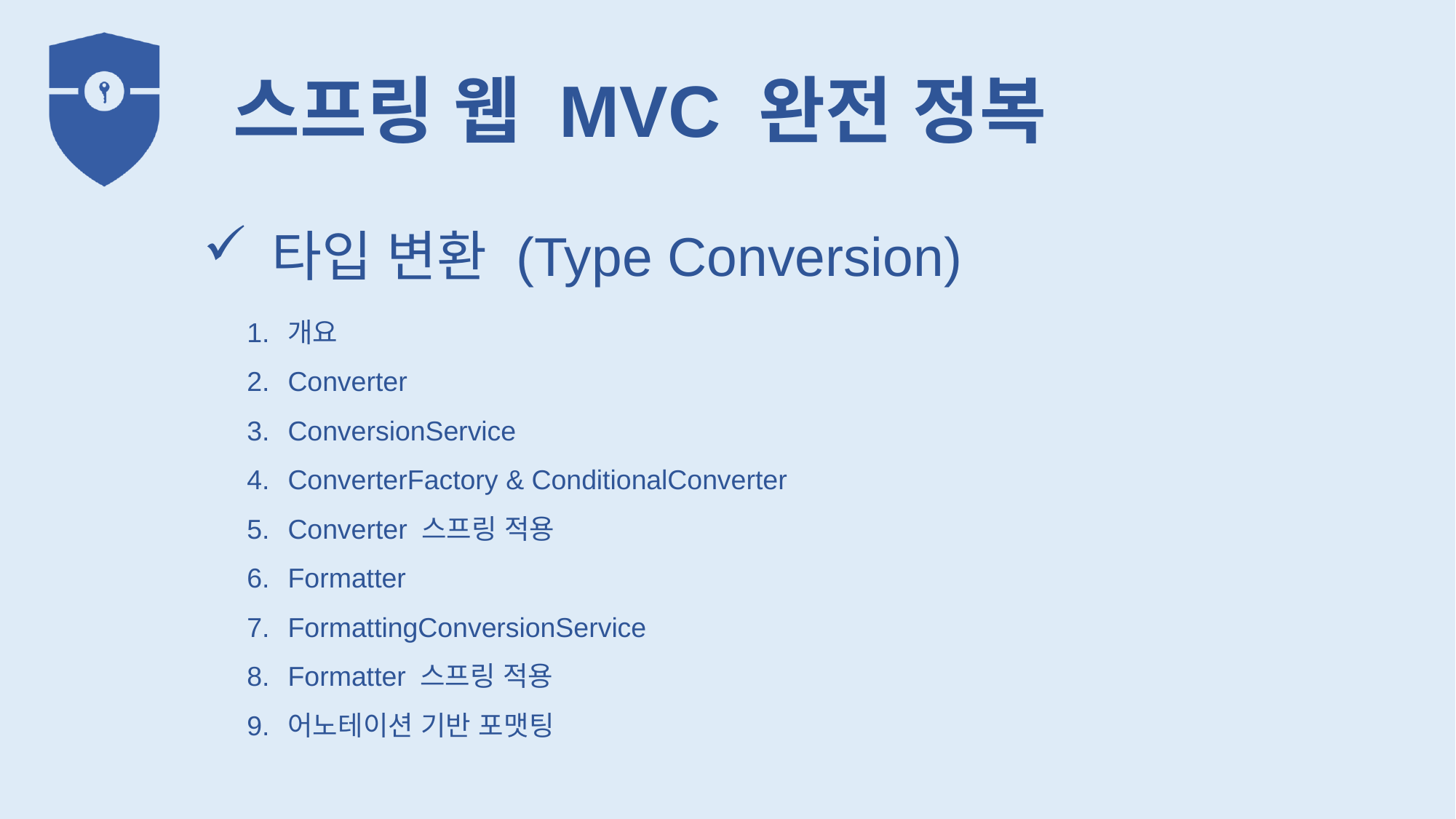

타입 변환 (Type Conversion)
개요
Converter
ConversionService
ConverterFactory & ConditionalConverter
Converter 스프링 적용
Formatter
FormattingConversionService
Formatter 스프링 적용
어노테이션 기반 포맷팅